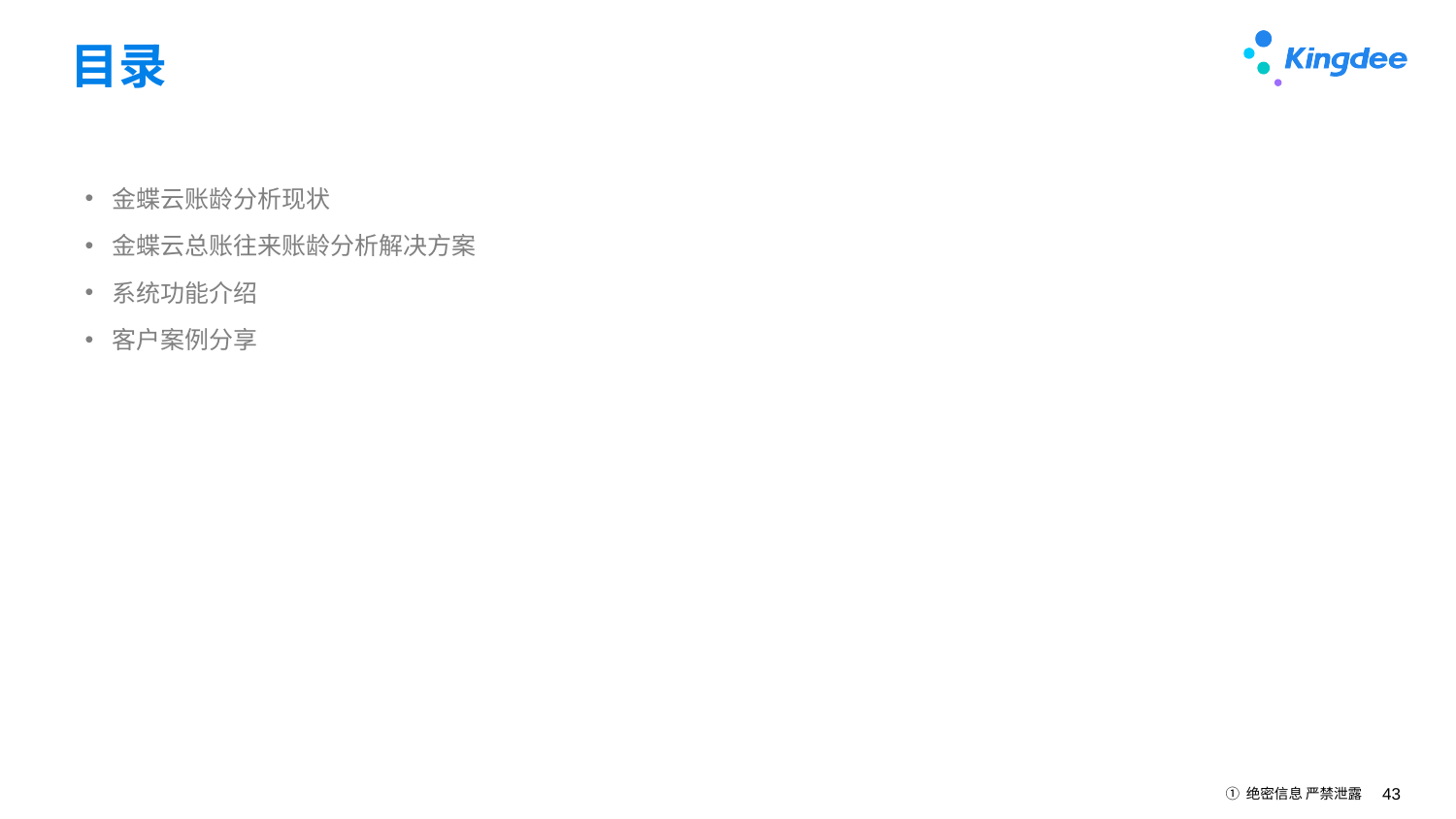

# 目录
金蝶云账龄分析现状
金蝶云总账往来账龄分析解决方案
系统功能介绍
客户案例分享